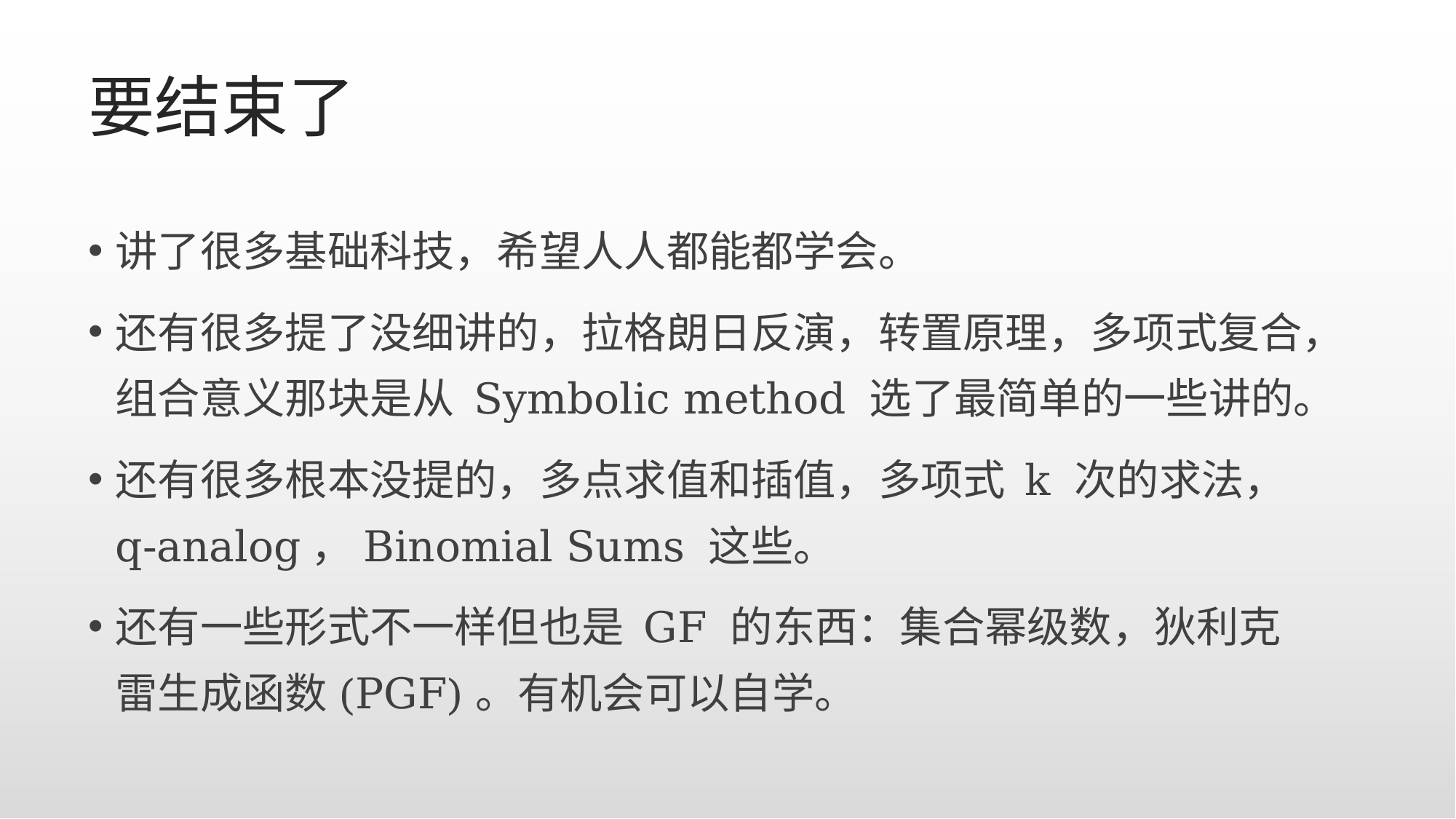

# 要结束了
讲了很多基础科技，希望人人都能都学会。
还有很多提了没细讲的，拉格朗日反演，转置原理，多项式复合，组合意义那块是从 Symbolic method 选了最简单的一些讲的。
还有很多根本没提的，多点求值和插值，多项式 k 次的求法，q-analog，Binomial Sums 这些。
还有一些形式不一样但也是 GF 的东西：集合幂级数，狄利克雷生成函数(PGF)。有机会可以自学。